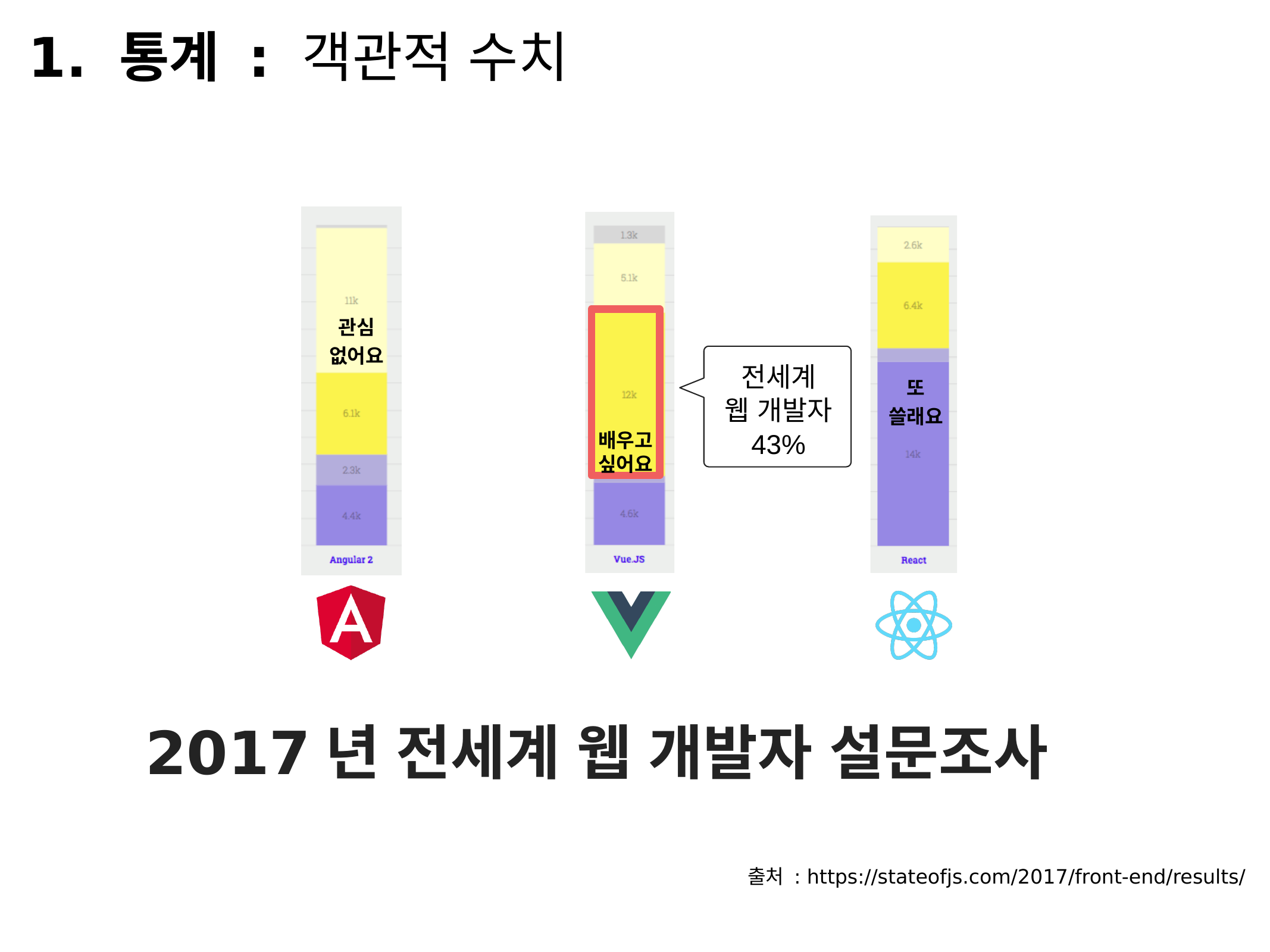

1. 통계 : 객관적 수치

배우고
싶어요
관심
없어요

전세계
웹 개발자
43%
또
쓸래요

2017년 전세계 웹 개발자 설문조사
출처 : https://stateofjs.com/2017/front-end/results/
²018.0².²0
%P JU! 7VF.KT 0QFO 4FNJOBS